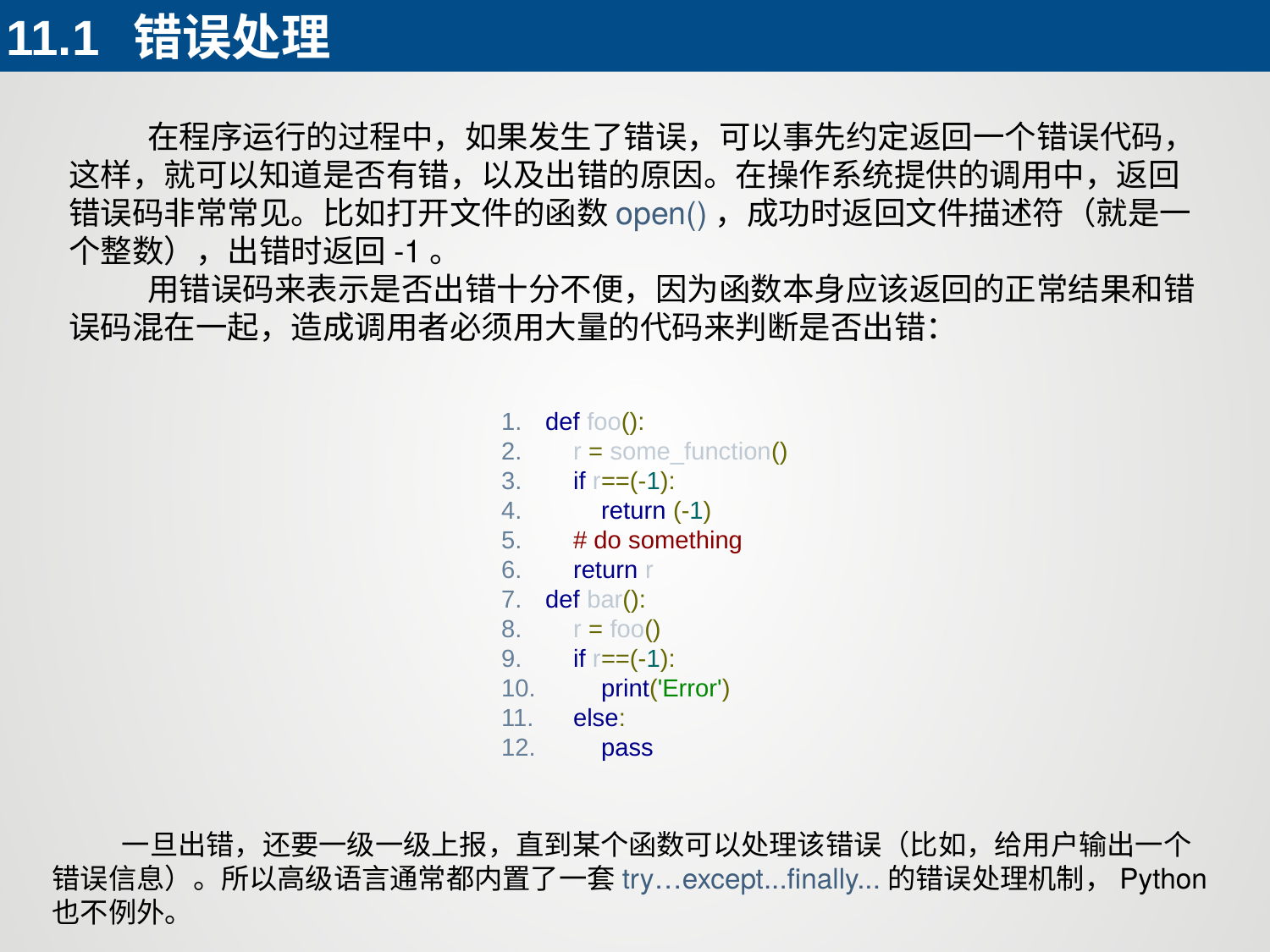

11.1	错误处理
        在程序运行的过程中，如果发生了错误，可以事先约定返回一个错误代码，这样，就可以知道是否有错，以及出错的原因。在操作系统提供的调用中，返回错误码非常常见。比如打开文件的函数open()，成功时返回文件描述符（就是一个整数），出错时返回-1。
        用错误码来表示是否出错十分不便，因为函数本身应该返回的正常结果和错误码混在一起，造成调用者必须用大量的代码来判断是否出错：
def foo():
    r = some_function()
    if r==(-1):
        return (-1)
    # do something
    return r
def bar():
    r = foo()
    if r==(-1):
        print('Error')
    else:
        pass
        一旦出错，还要一级一级上报，直到某个函数可以处理该错误（比如，给用户输出一个错误信息）。所以高级语言通常都内置了一套try…except...finally...的错误处理机制，Python也不例外。